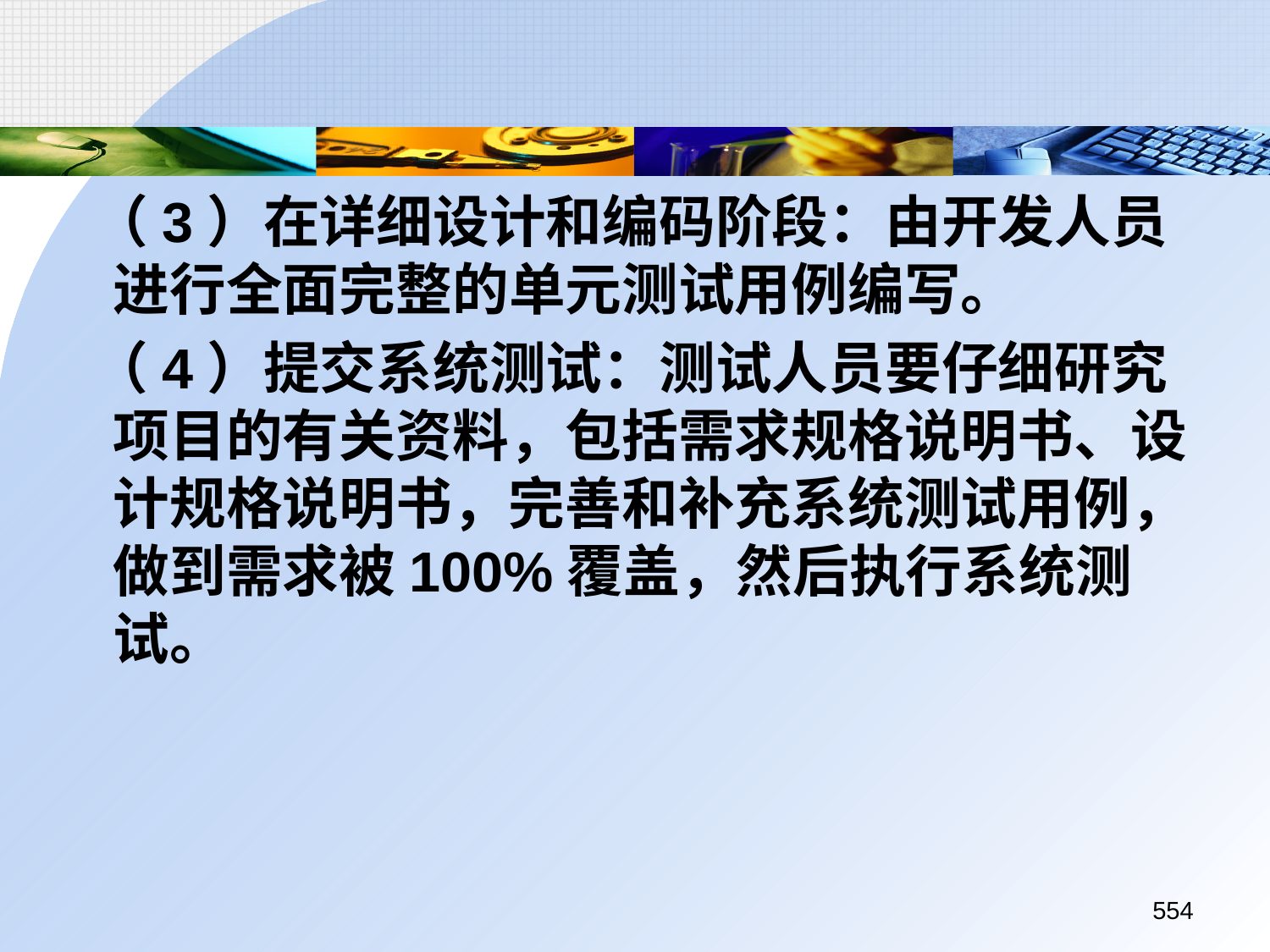

（3）在详细设计和编码阶段：由开发人员进行全面完整的单元测试用例编写。
 （4）提交系统测试：测试人员要仔细研究项目的有关资料，包括需求规格说明书、设计规格说明书，完善和补充系统测试用例，做到需求被100%覆盖，然后执行系统测试。

554